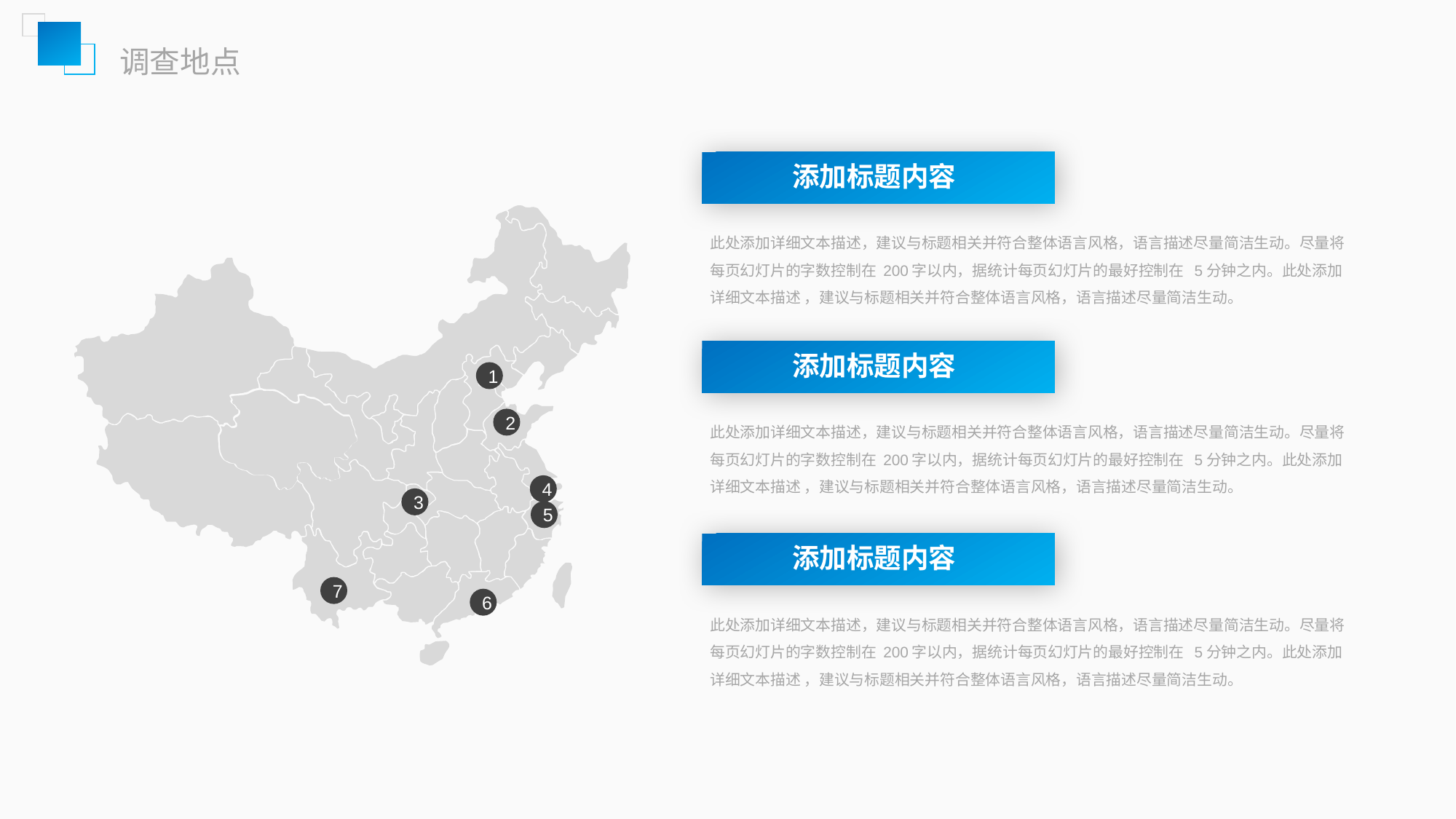

调查地点

添加标题内容

此处添加详细文本描述，建议与标题相关并符合整体语言风格，语言描述尽量简洁生动。尽量将每页幻灯片的字数控制在 200字以内，据统计每页幻灯片的最好控制在  5分钟之内。此处添加详细文本描述 ，建议与标题相关并符合整体语言风格，语言描述尽量简洁生动。
添加标题内容

1
2
此处添加详细文本描述，建议与标题相关并符合整体语言风格，语言描述尽量简洁生动。尽量将每页幻灯片的字数控制在 200字以内，据统计每页幻灯片的最好控制在  5分钟之内。此处添加详细文本描述 ，建议与标题相关并符合整体语言风格，语言描述尽量简洁生动。
4
3
5
添加标题内容

7
6
此处添加详细文本描述，建议与标题相关并符合整体语言风格，语言描述尽量简洁生动。尽量将每页幻灯片的字数控制在 200字以内，据统计每页幻灯片的最好控制在  5分钟之内。此处添加详细文本描述 ，建议与标题相关并符合整体语言风格，语言描述尽量简洁生动。